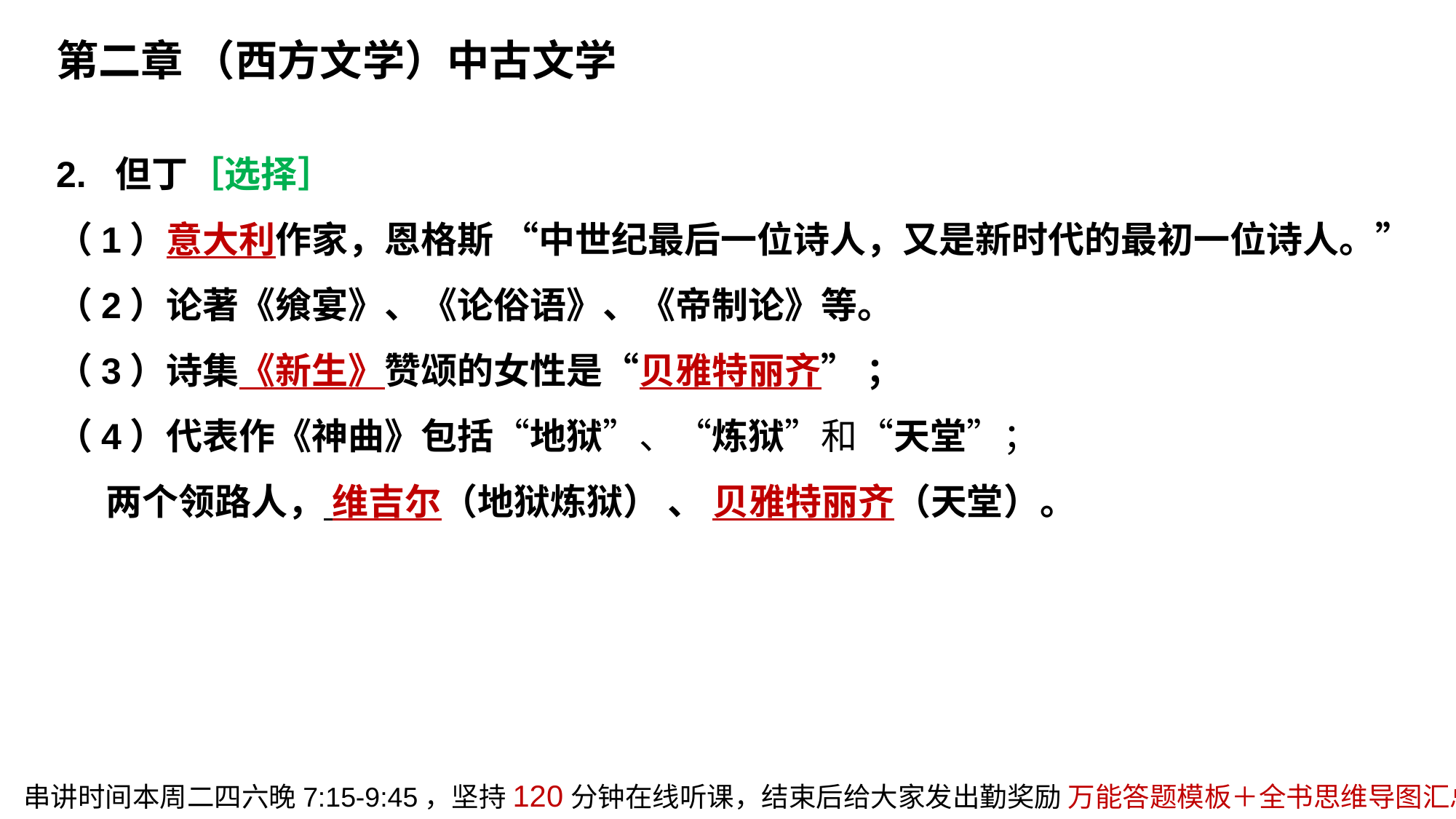

第二章 （西方文学）中古文学
2.  但丁［选择］
（1）意大利作家，恩格斯 “中世纪最后一位诗人，又是新时代的最初一位诗人。”
（2）论著《飨宴》、《论俗语》、《帝制论》等。
（3）诗集《新生》赞颂的女性是“贝雅特丽齐” ；
（4）代表作《神曲》包括“地狱”、“炼狱”和“天堂”；
     两个领路人， 维吉尔（地狱炼狱） 、 贝雅特丽齐（天堂）。